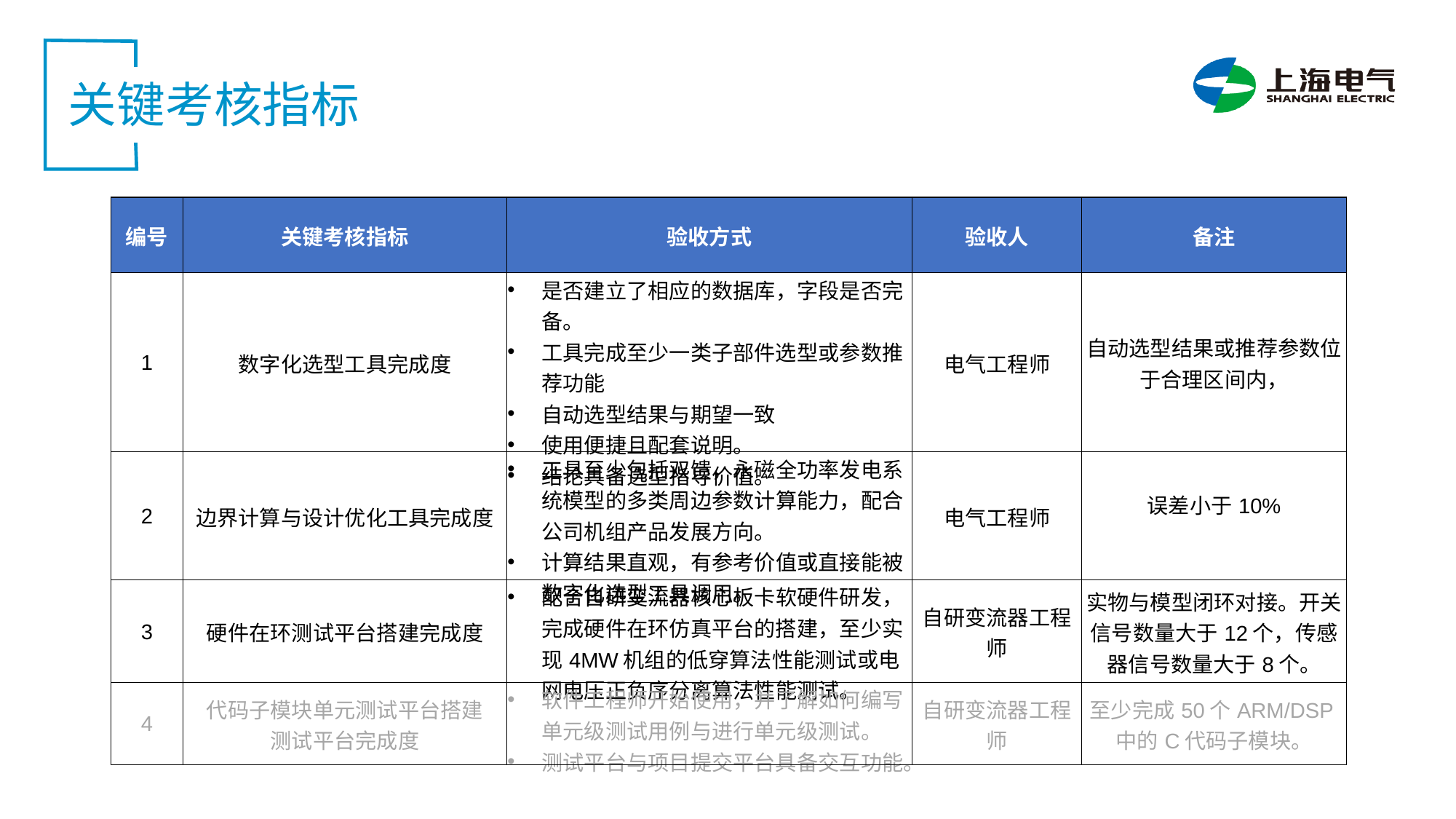

关键考核指标
| 编号 | 关键考核指标 | 验收方式 | 验收人 | 备注 |
| --- | --- | --- | --- | --- |
| 1 | 数字化选型工具完成度 | 是否建立了相应的数据库，字段是否完备。 工具完成至少一类子部件选型或参数推荐功能 自动选型结果与期望一致 使用便捷且配套说明。 结论具备选型指导价值。 | 电气工程师 | 自动选型结果或推荐参数位于合理区间内， |
| 2 | 边界计算与设计优化工具完成度 | 工具至少包括双馈，永磁全功率发电系统模型的多类周边参数计算能力，配合公司机组产品发展方向。 计算结果直观，有参考价值或直接能被数字化选型工具调用。 | 电气工程师 | 误差小于10% |
| 3 | 硬件在环测试平台搭建完成度 | 配合自研变流器核心板卡软硬件研发，完成硬件在环仿真平台的搭建，至少实现4MW机组的低穿算法性能测试或电网电压正负序分离算法性能测试。 | 自研变流器工程师 | 实物与模型闭环对接。开关信号数量大于12个，传感器信号数量大于8个。 |
| 4 | 代码子模块单元测试平台搭建 测试平台完成度 | 软件工程师开始使用，并了解如何编写单元级测试用例与进行单元级测试。 测试平台与项目提交平台具备交互功能。 | 自研变流器工程师 | 至少完成50个ARM/DSP中的C代码子模块。 |